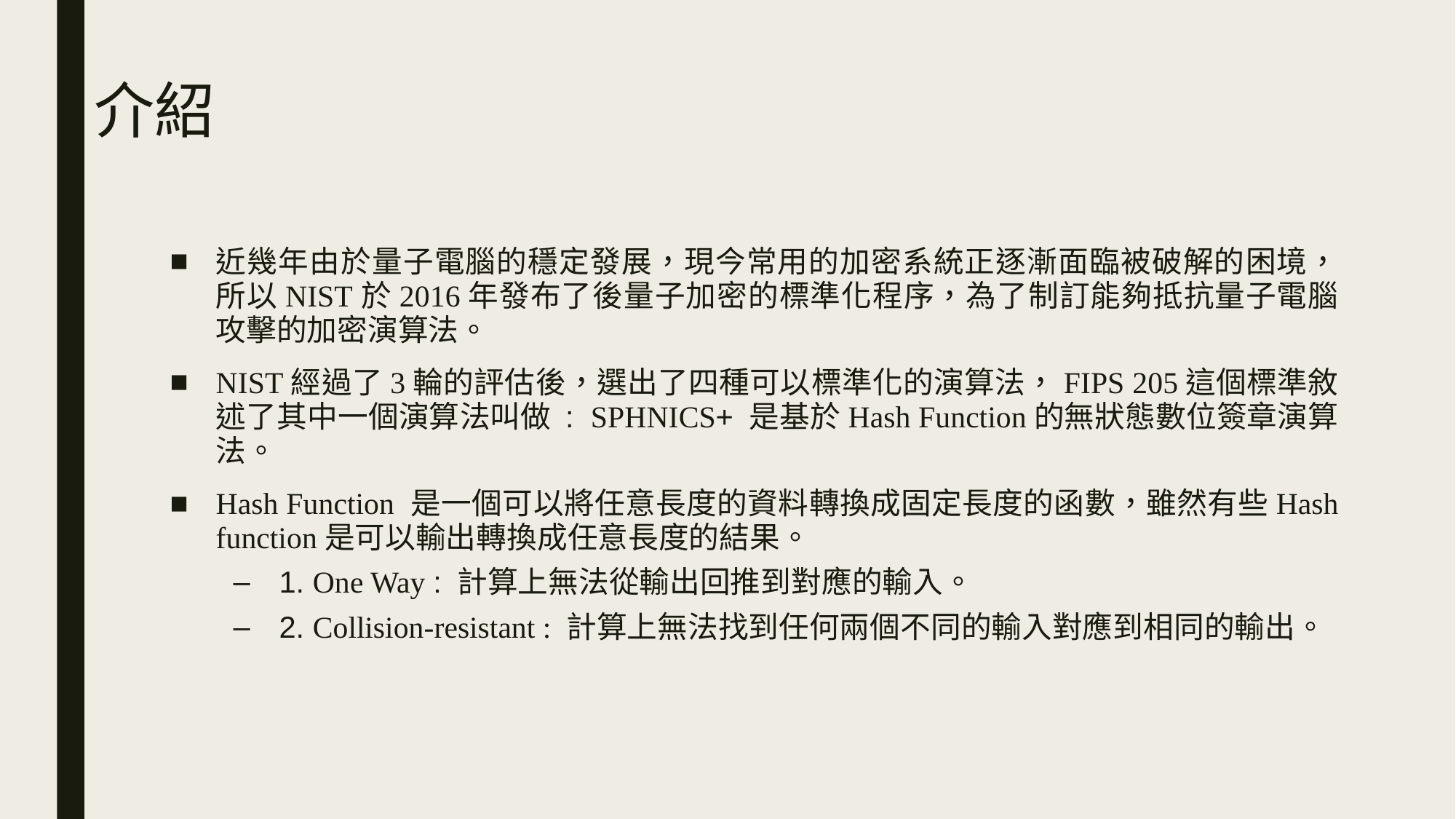

# 介紹
近幾年由於量子電腦的穩定發展，現今常用的加密系統正逐漸面臨被破解的困境，所以NIST於2016年發布了後量子加密的標準化程序，為了制訂能夠抵抗量子電腦攻擊的加密演算法。
NIST經過了3輪的評估後，選出了四種可以標準化的演算法，FIPS 205這個標準敘述了其中一個演算法叫做 :  SPHNICS+ 是基於Hash Function的無狀態數位簽章演算法。
Hash Function 是一個可以將任意長度的資料轉換成固定長度的函數，雖然有些Hash function是可以輸出轉換成任意長度的結果。
1. One Way : 計算上無法從輸出回推到對應的輸入。
2. Collision-resistant : 計算上無法找到任何兩個不同的輸入對應到相同的輸出。